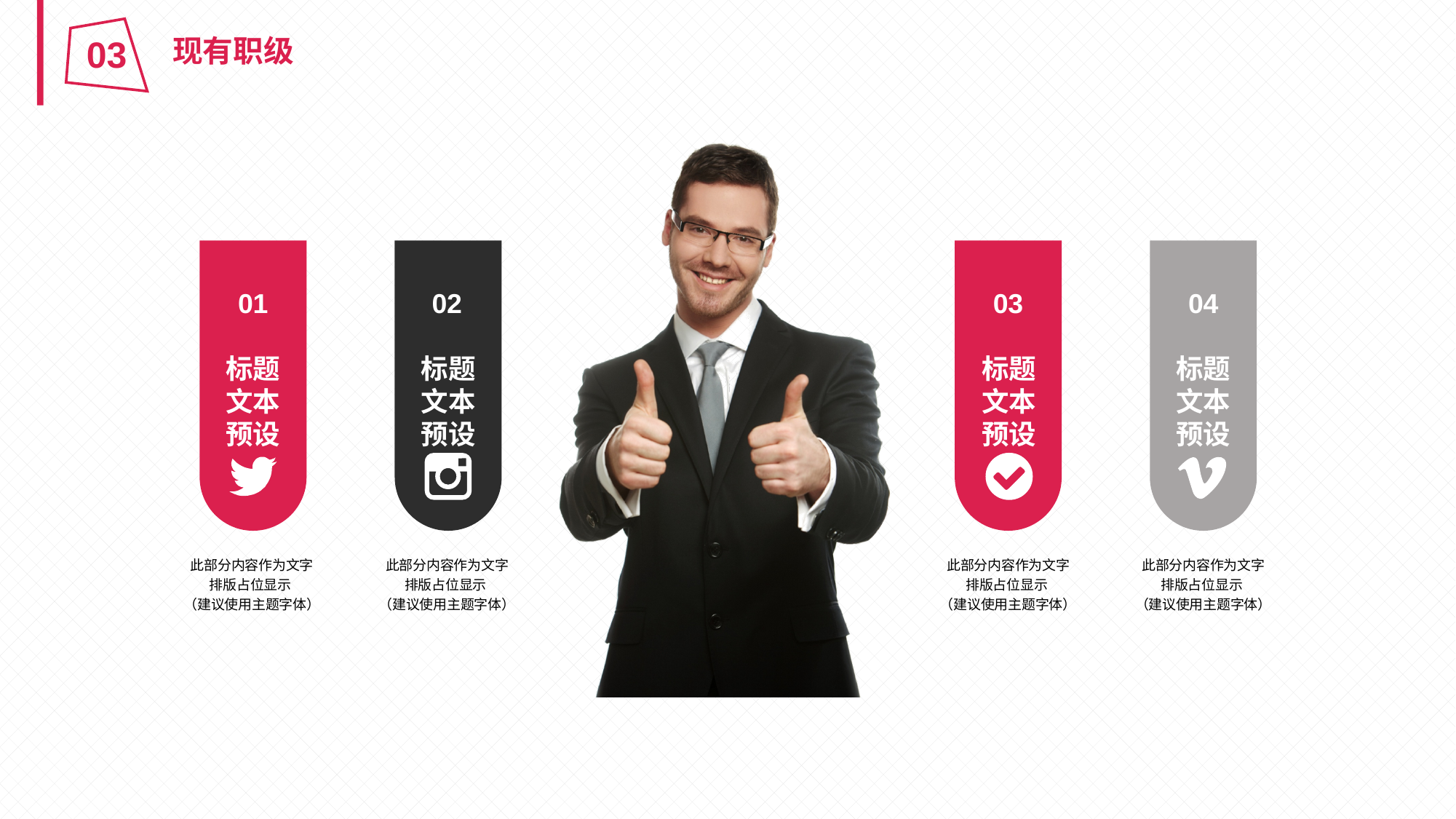

现有职级
03

01
02
03
04
标题
文本
预设
标题
文本
预设
标题
文本
预设
标题
文本
预设

此部分内容作为文字
排版占位显示
（建议使用主题字体）
此部分内容作为文字
排版占位显示
（建议使用主题字体）
此部分内容作为文字
排版占位显示
（建议使用主题字体）
此部分内容作为文字
排版占位显示
（建议使用主题字体）